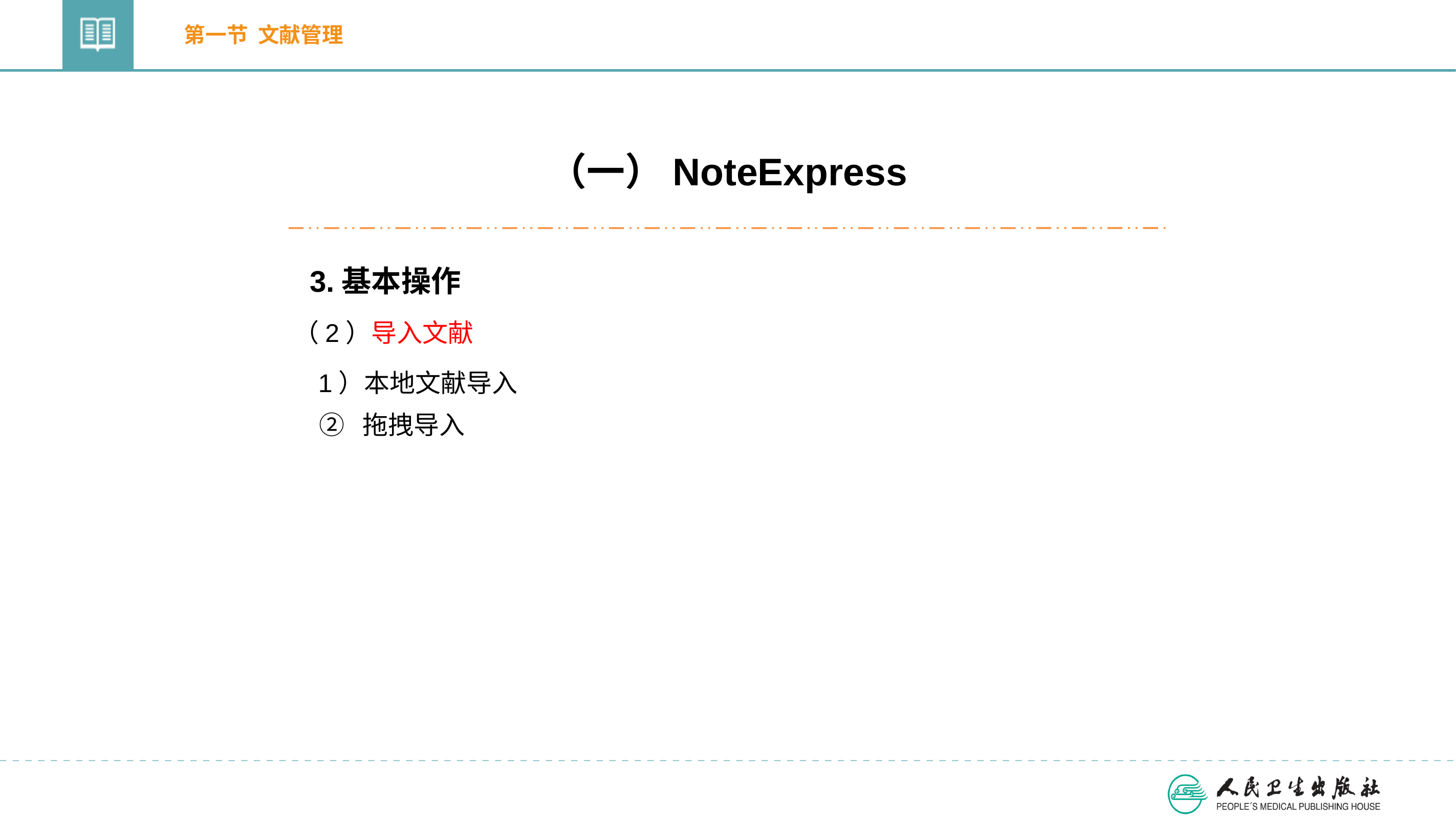

第一节  文献管理
（一）NoteExpress

3.基本操作
（2）导入文献
1）本地文献导入
②  拖拽导入